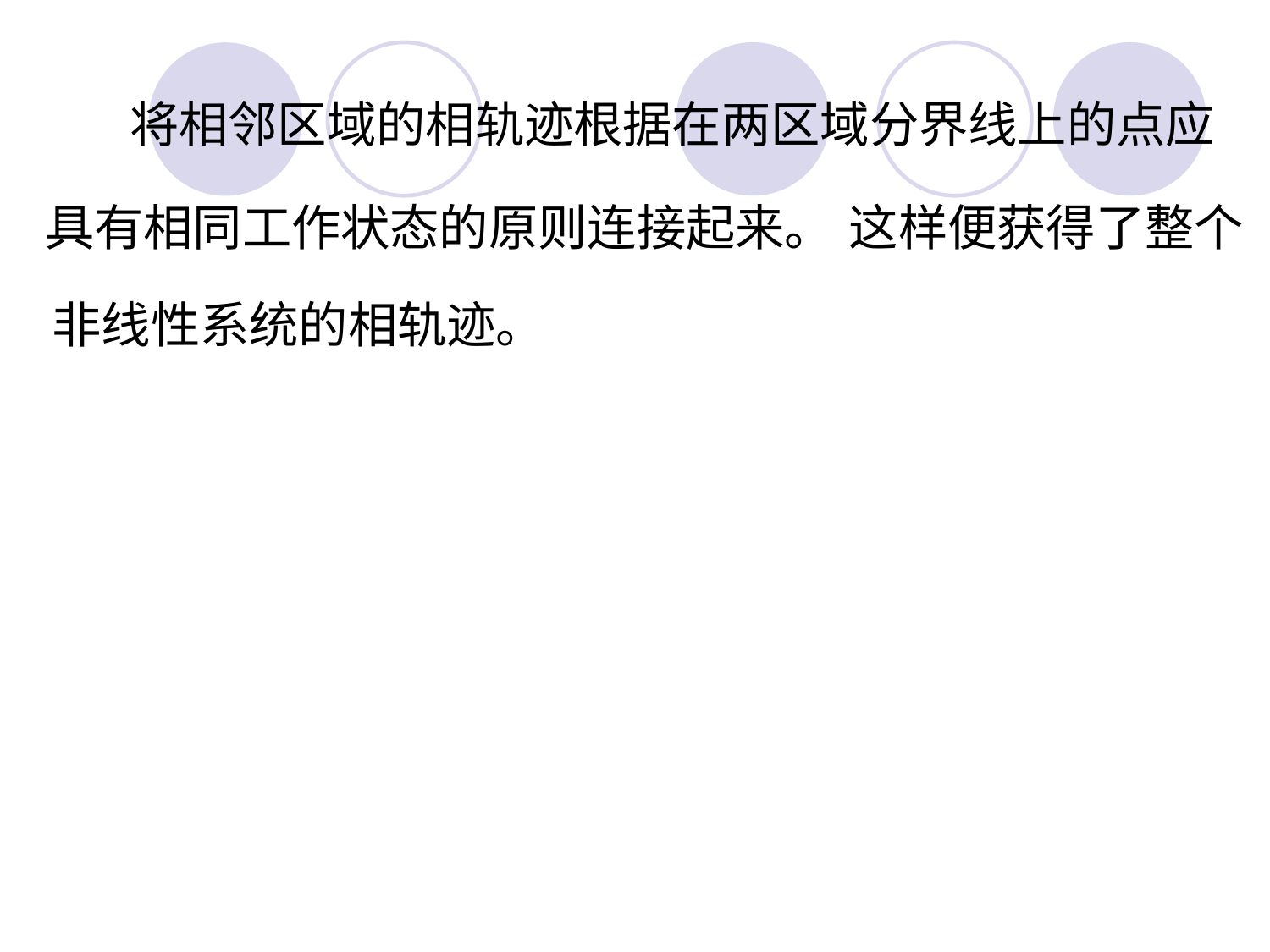

将相邻区域的相轨迹根据在两区域分界线上的点应
具有相同工作状态的原则连接起来。
这样便获得了整个
非线性系统的相轨迹。
30